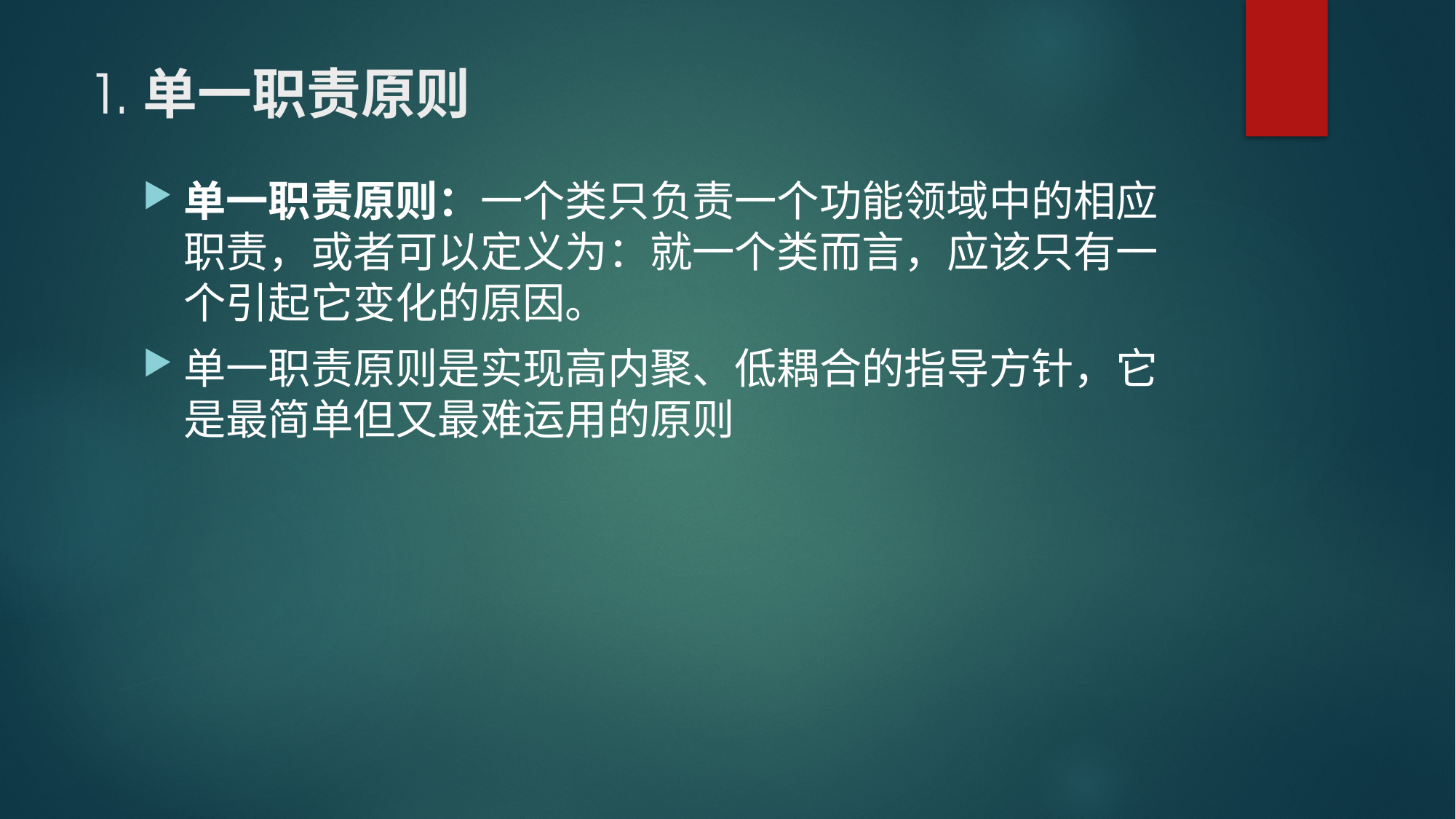

# 1.单一职责原则
单一职责原则：一个类只负责一个功能领域中的相应职责，或者可以定义为：就一个类而言，应该只有一个引起它变化的原因。
单一职责原则是实现高内聚、低耦合的指导方针，它是最简单但又最难运用的原则